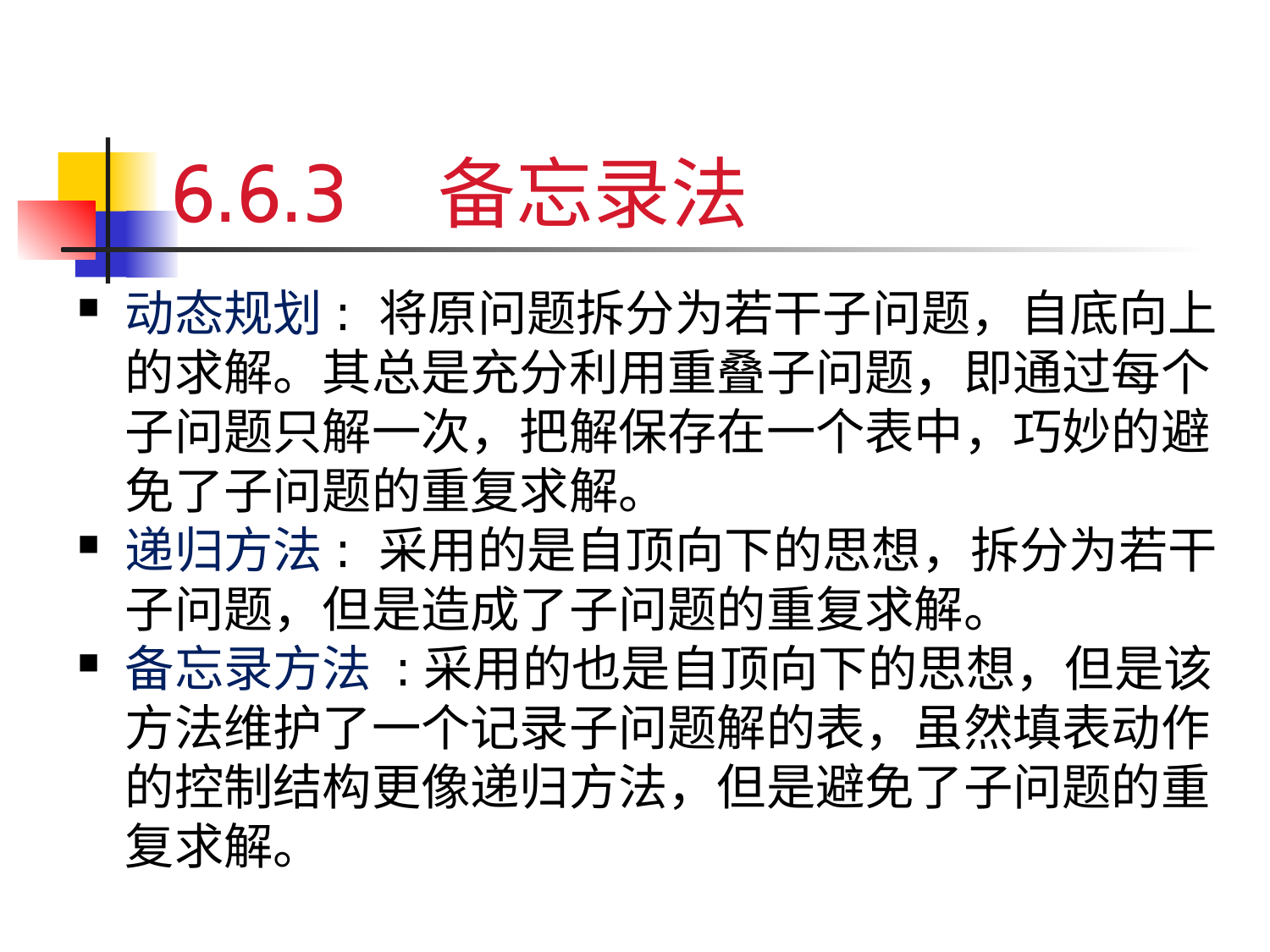

# 6.6.3   备忘录法

动态规划: 将原问题拆分为若干子问题，自底向上的求解。其总是充分利用重叠子问题，即通过每个子问题只解一次，把解保存在一个表中，巧妙的避免了子问题的重复求解。
递归方法: 采用的是自顶向下的思想，拆分为若干子问题，但是造成了子问题的重复求解。
备忘录方法 :采用的也是自顶向下的思想，但是该方法维护了一个记录子问题解的表，虽然填表动作的控制结构更像递归方法，但是避免了子问题的重复求解。